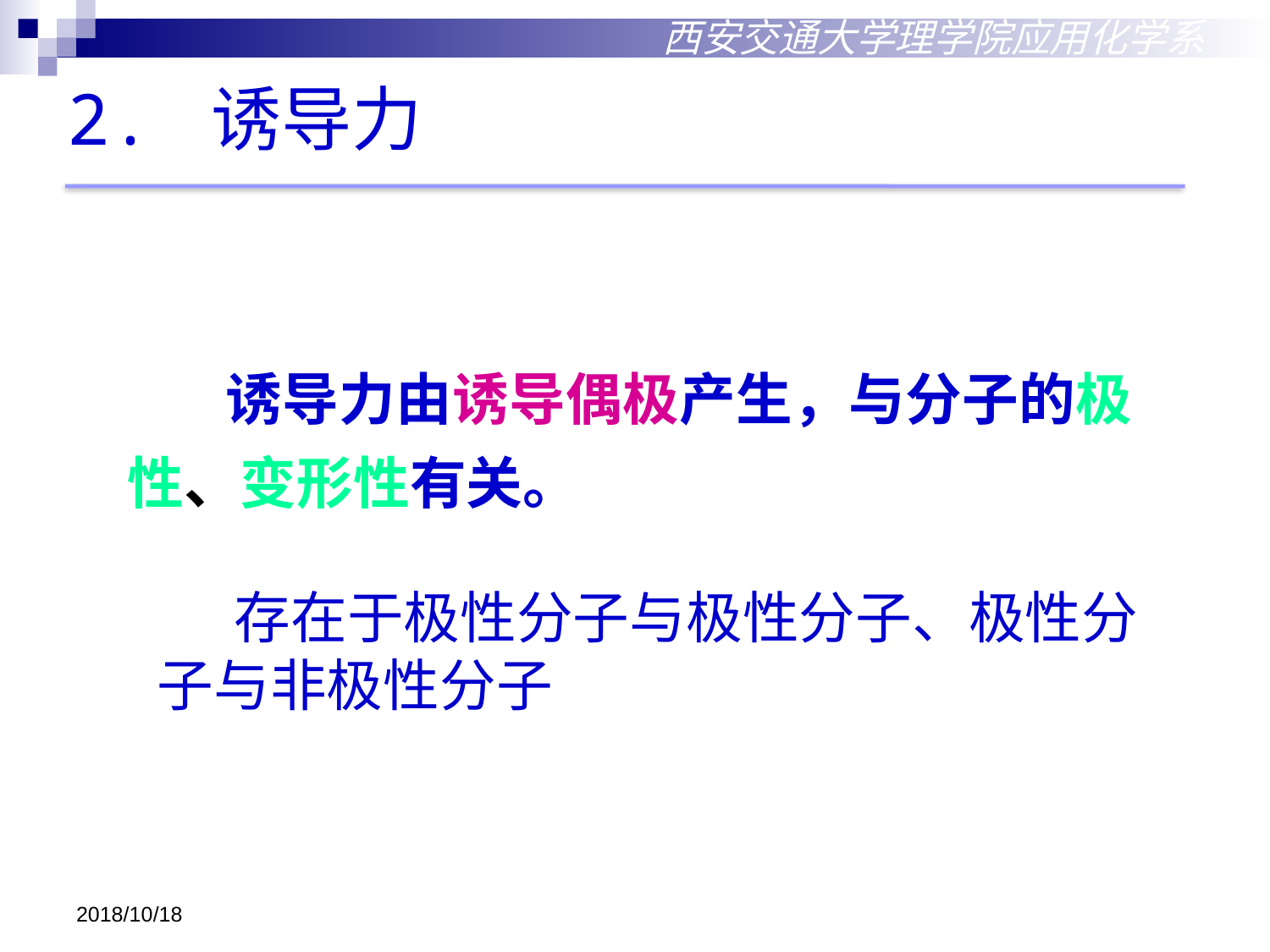

西安交通大学理学院应用化学系
2. 诱导力

     诱导力由诱导偶极产生，与分子的极性、变形性有关。
     存在于极性分子与极性分子、极性分子与非极性分子
2018/10/18